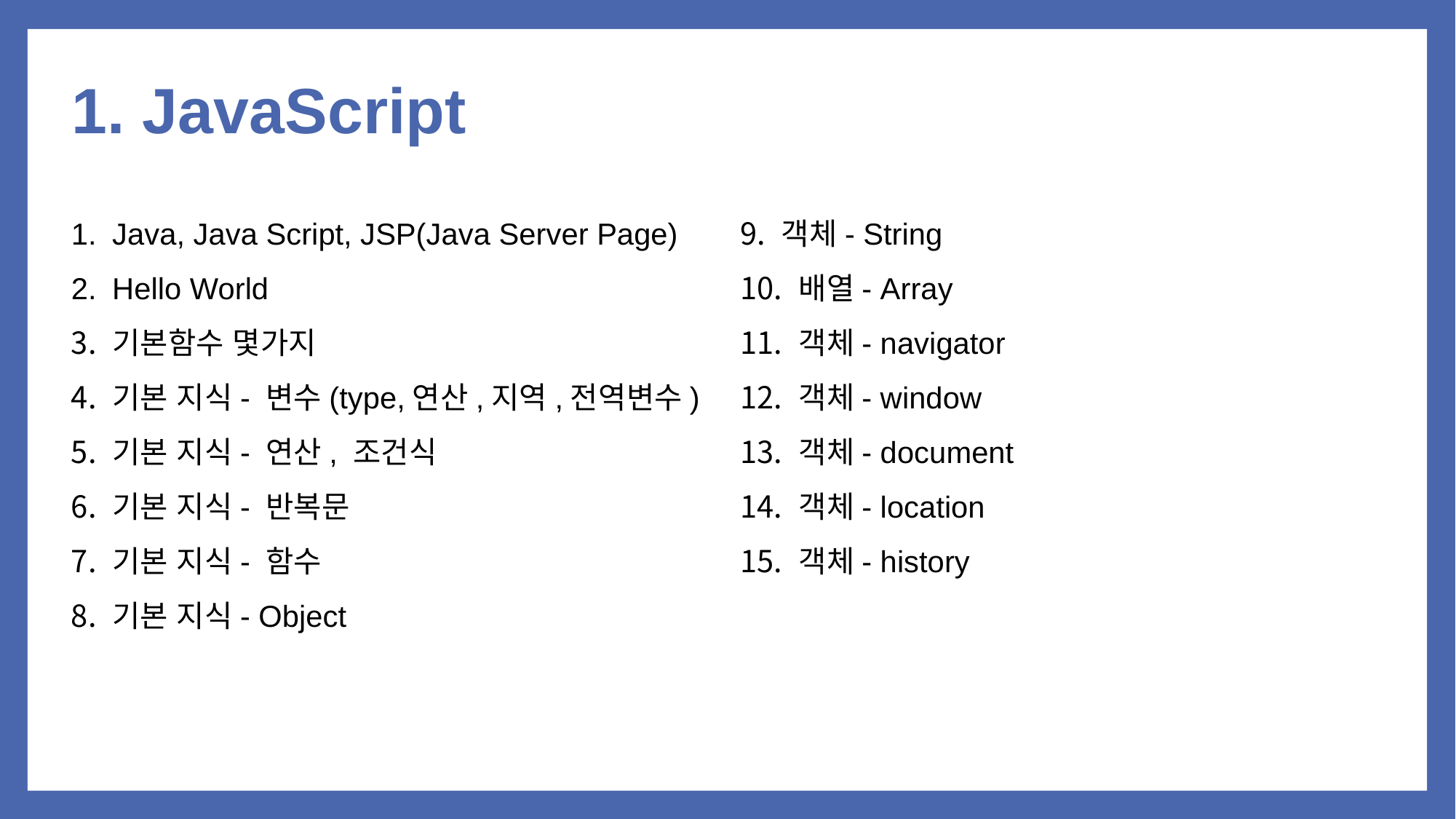

# 1. JavaScript
Java, Java Script, JSP(Java Server Page)
Hello World
기본함수 몇가지
기본 지식- 변수(type,연산,지역,전역변수)
기본 지식- 연산, 조건식
기본 지식- 반복문
기본 지식- 함수
기본 지식- Object
객체- String
 배열- Array
 객체- navigator
 객체- window
 객체- document
 객체- location
 객체- history